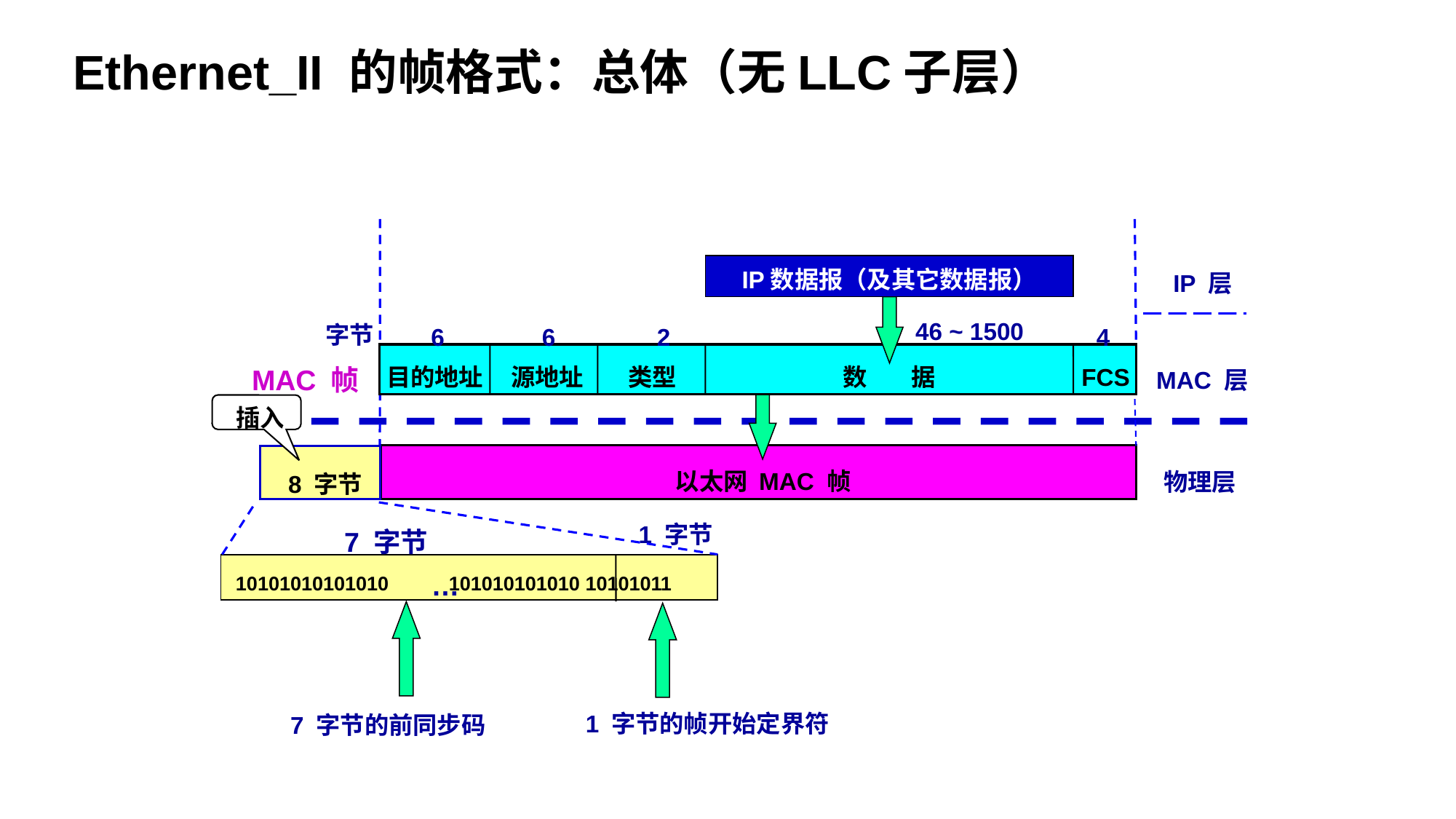

Ethernet_II 的帧格式：总体（无LLC子层）

IP数据报（及其它数据报）

IP 层
46 ~ 1500
字节
6
6
2
4

MAC 帧
目的地址
源地址
类型
数        据
FCS
MAC 层
插入

以太网 MAC 帧
物理层
8 字节

1 字节

…
10101010101010           101010101010 10101011

1 字节的帧开始定界符
7 字节的前同步码
7 字节